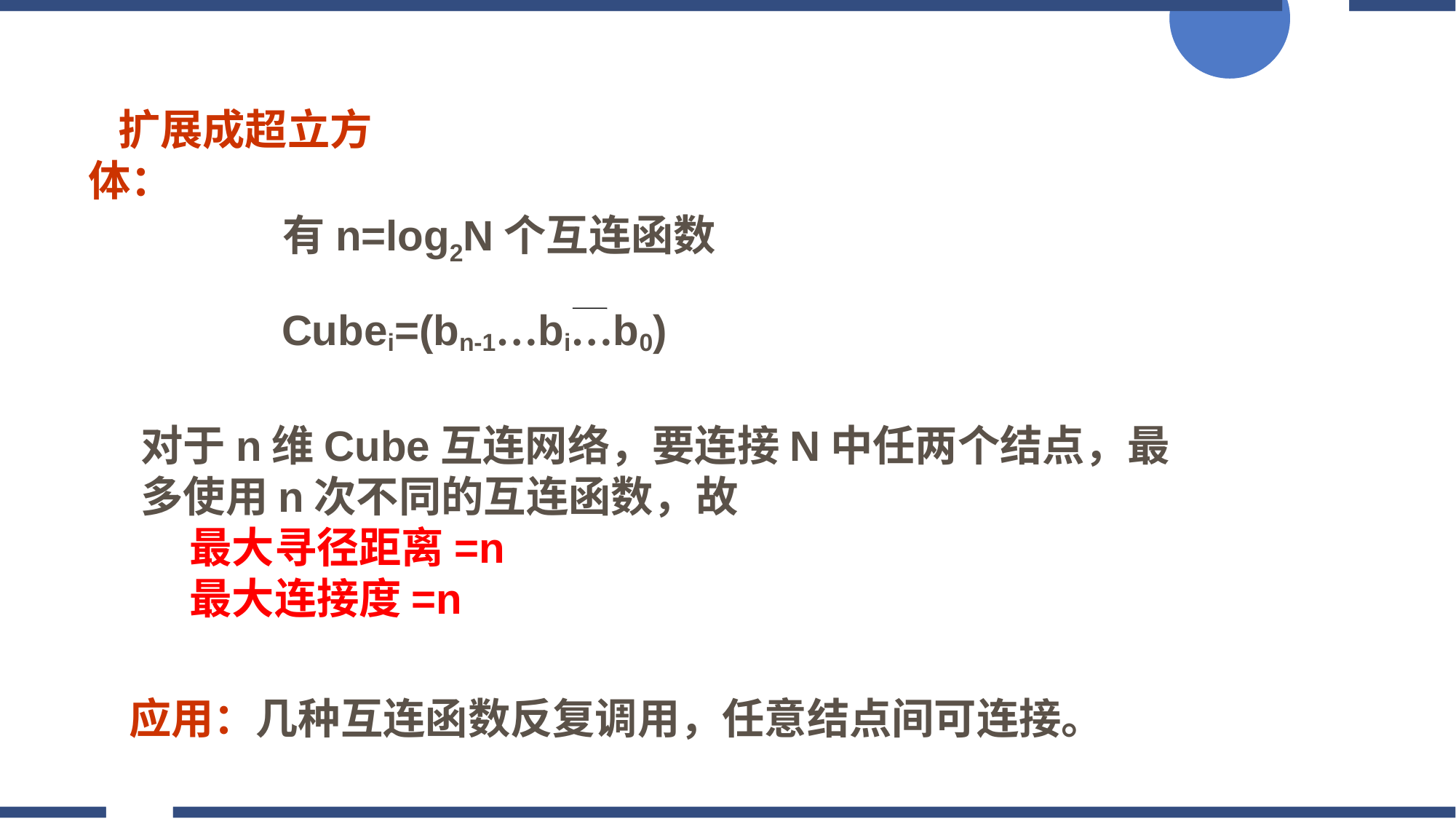

扩展成超立方体：
    有n=log2N个互连函数
    Cubei=(bn-1…bi…b0)

对于n维Cube互连网络，要连接N中任两个结点，最多使用n次不同的互连函数，故
    最大寻径距离=n
    最大连接度=n

  应用：几种互连函数反复调用，任意结点间可连接。